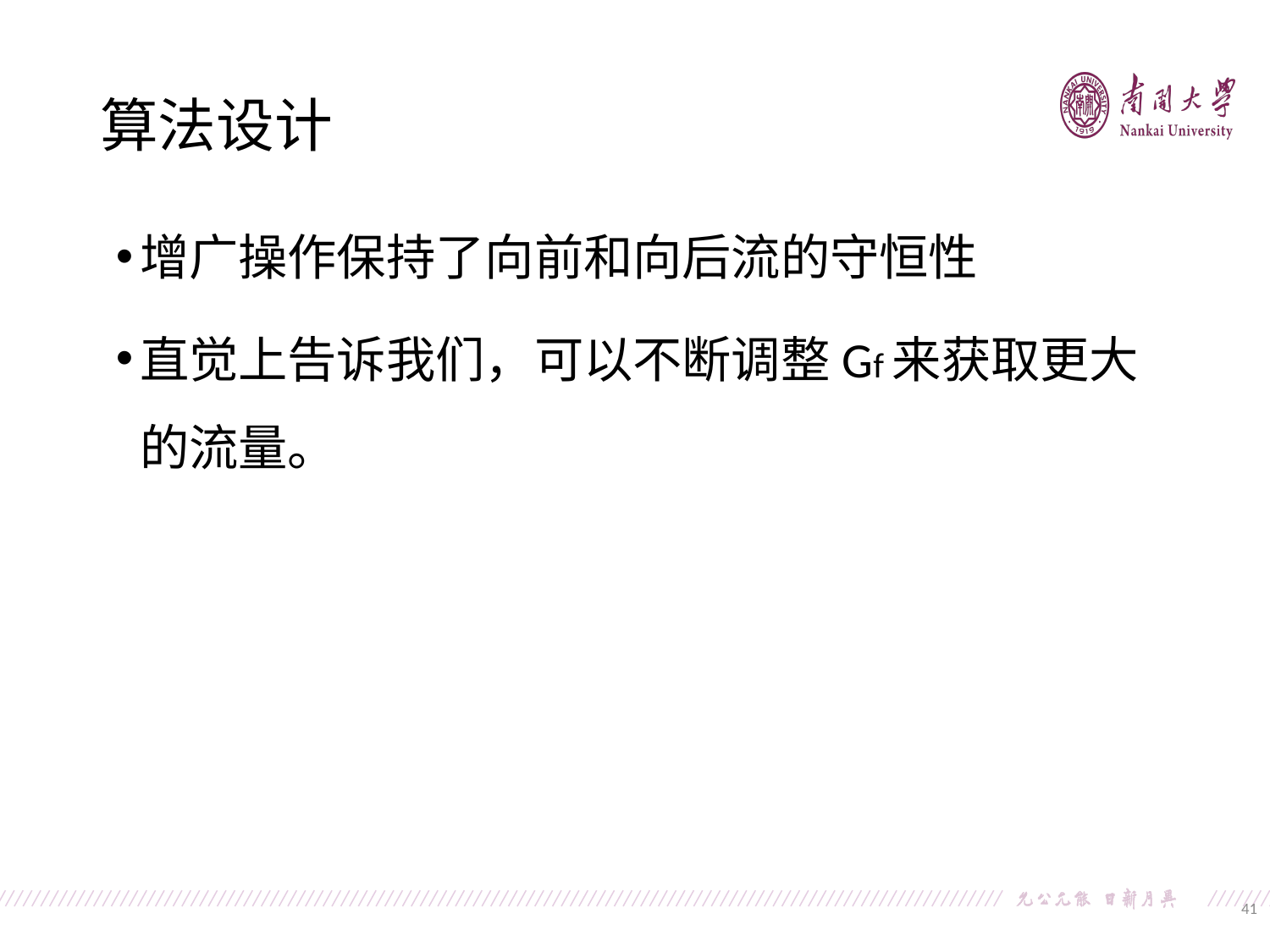

算法设计
增广操作保持了向前和向后流的守恒性
直觉上告诉我们，可以不断调整Gf来获取更大的流量。

41